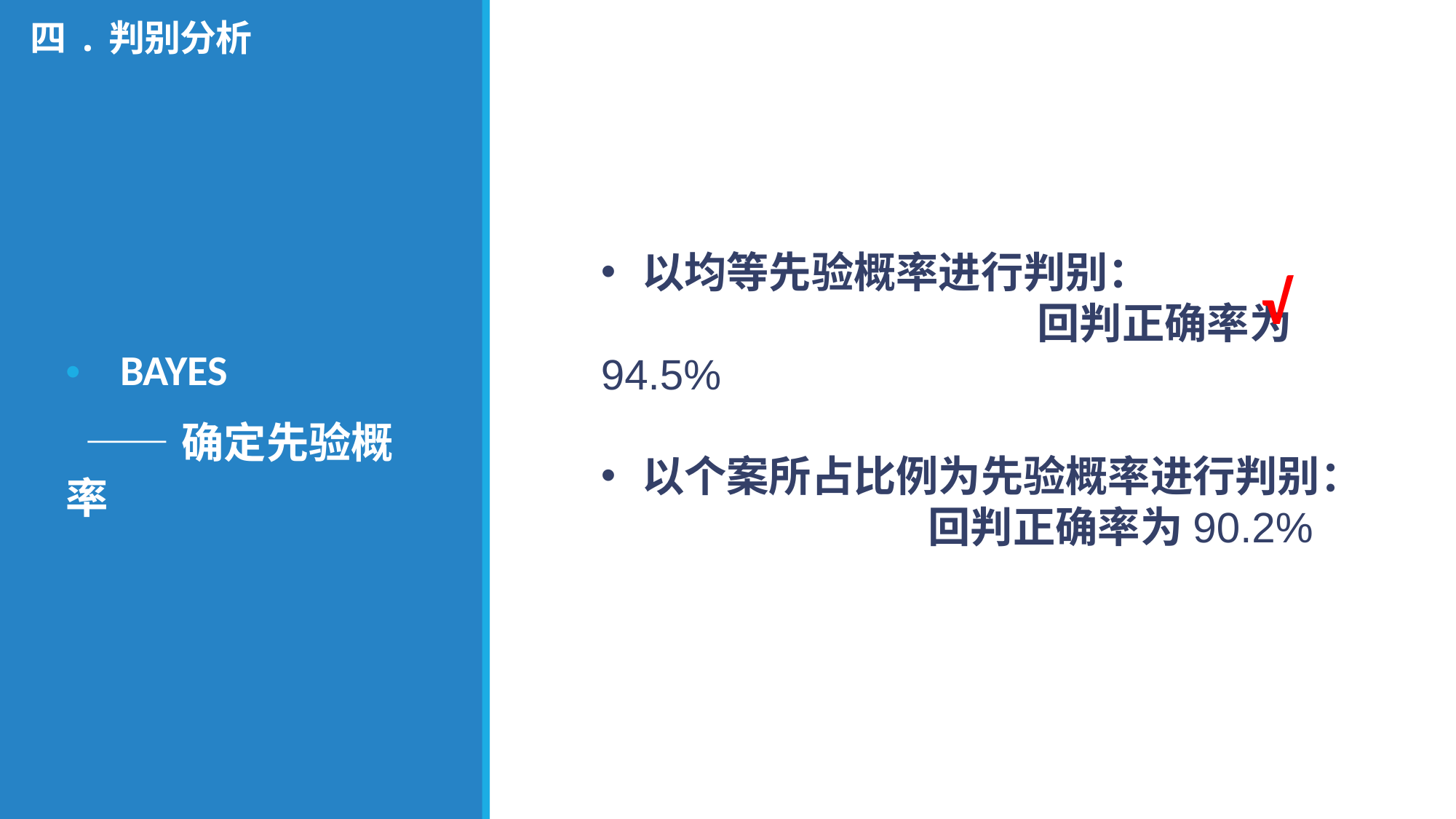

# 四.判别分析
以均等先验概率进行判别：
				回判正确率为94.5%

以个案所占比例为先验概率进行判别：
		回判正确率为90.2%

√
BAYES
  ——确定先验概率